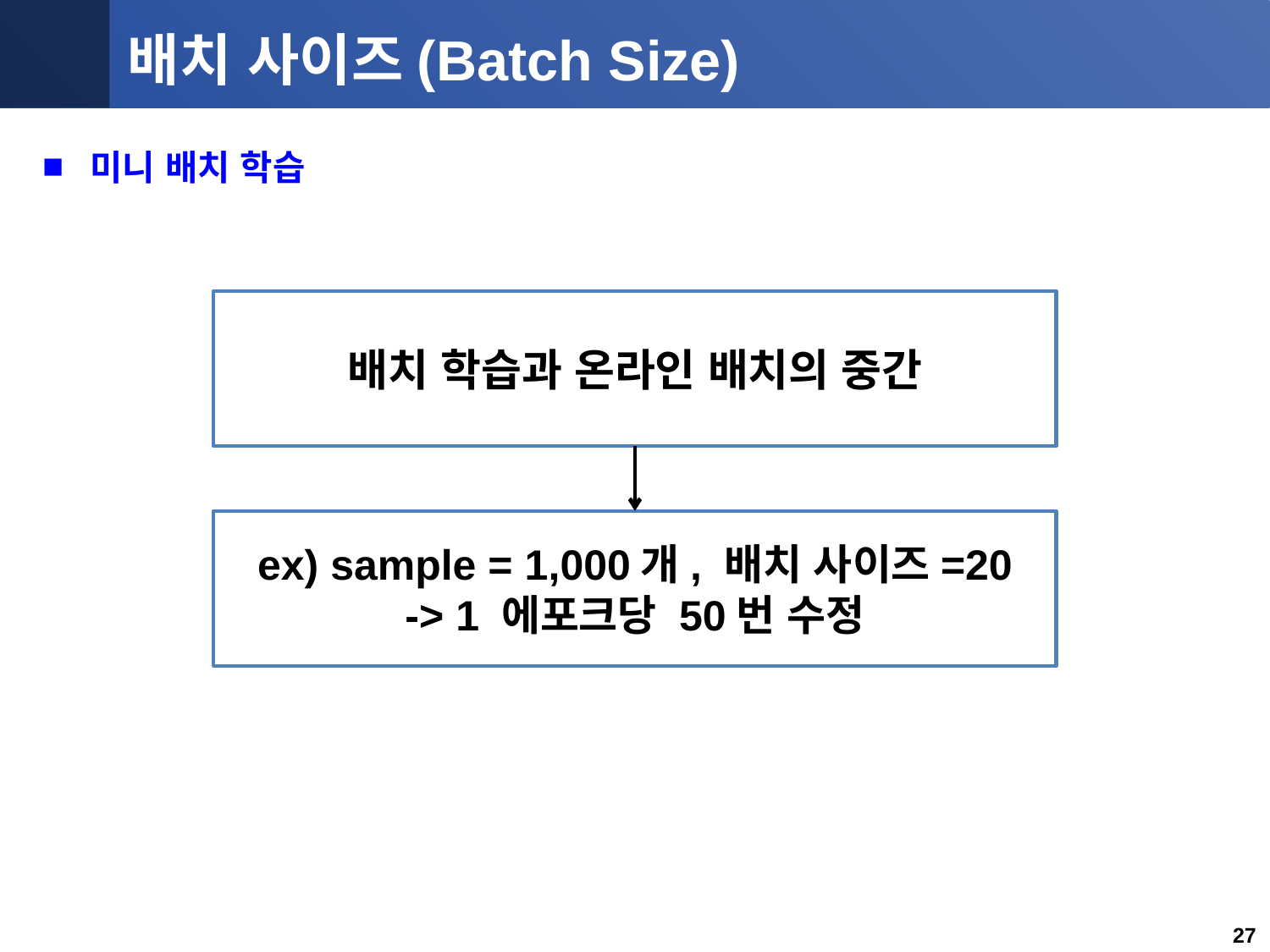

# 배치 사이즈(Batch Size)
미니 배치 학습
배치 학습과 온라인 배치의 중간
ex) sample = 1,000개, 배치 사이즈=20
-> 1 에포크당 50번 수정
27